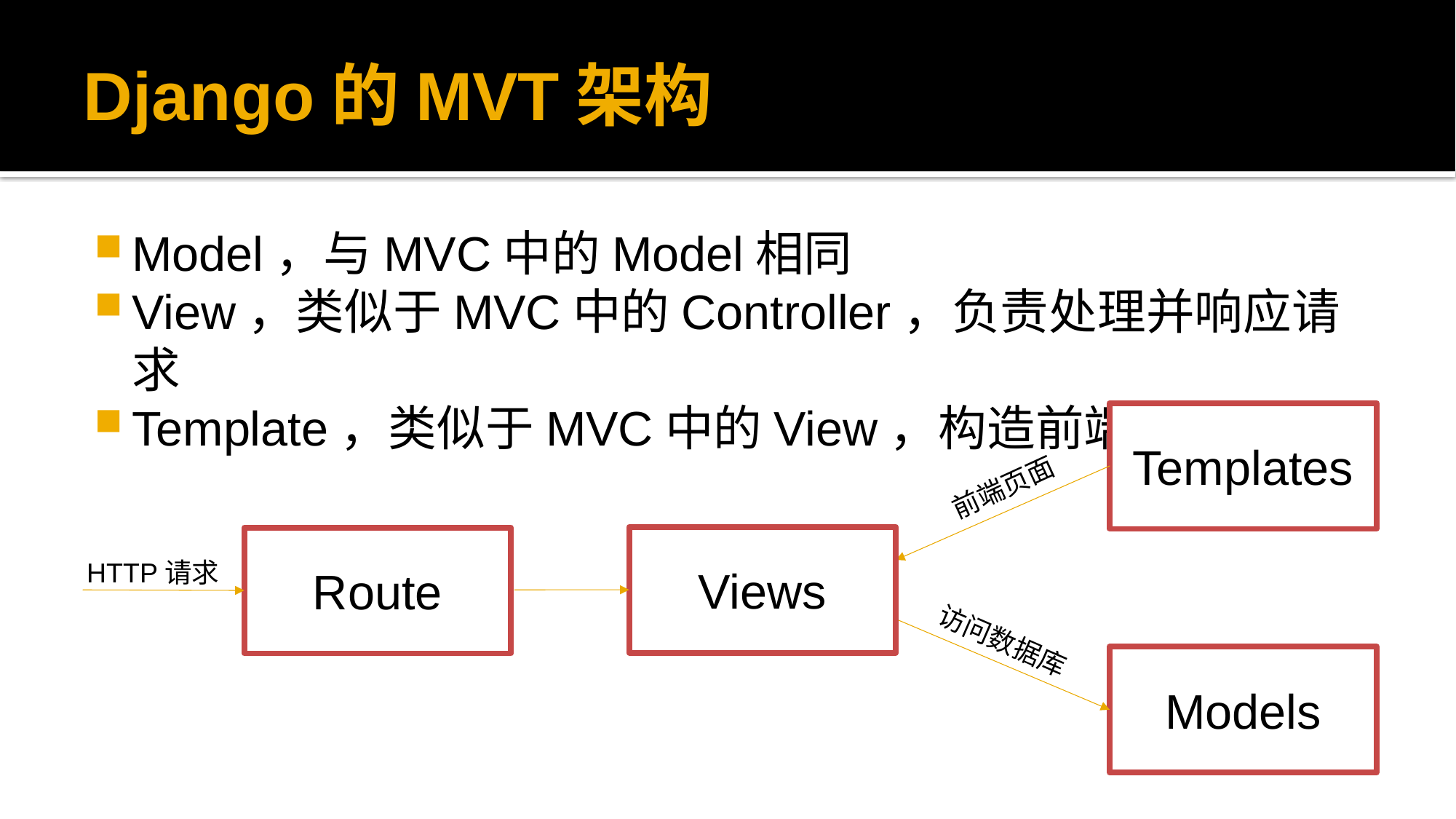

# Django的MVT架构
Model，与MVC中的Model相同
View，类似于MVC中的Controller，负责处理并响应请求
Template，类似于MVC中的View，构造前端页面

Templates
前端页面
Views
Route
HTTP请求
访问数据库
Models